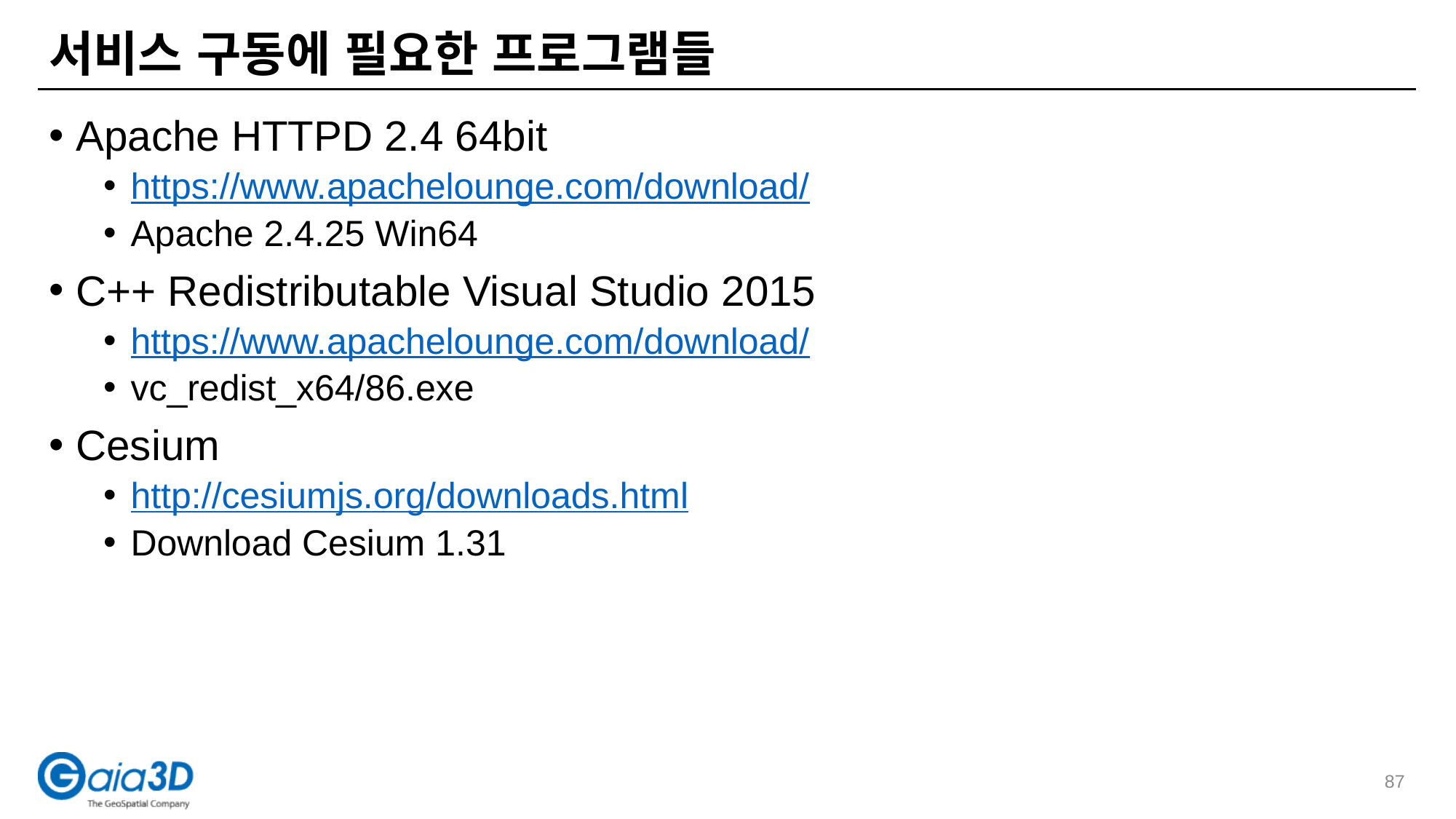

# 서비스 구동에 필요한 프로그램들
Apache HTTPD 2.4 64bit
https://www.apachelounge.com/download/
Apache 2.4.25 Win64
C++ Redistributable Visual Studio 2015
https://www.apachelounge.com/download/
vc_redist_x64/86.exe
Cesium
http://cesiumjs.org/downloads.html
Download Cesium 1.31

87